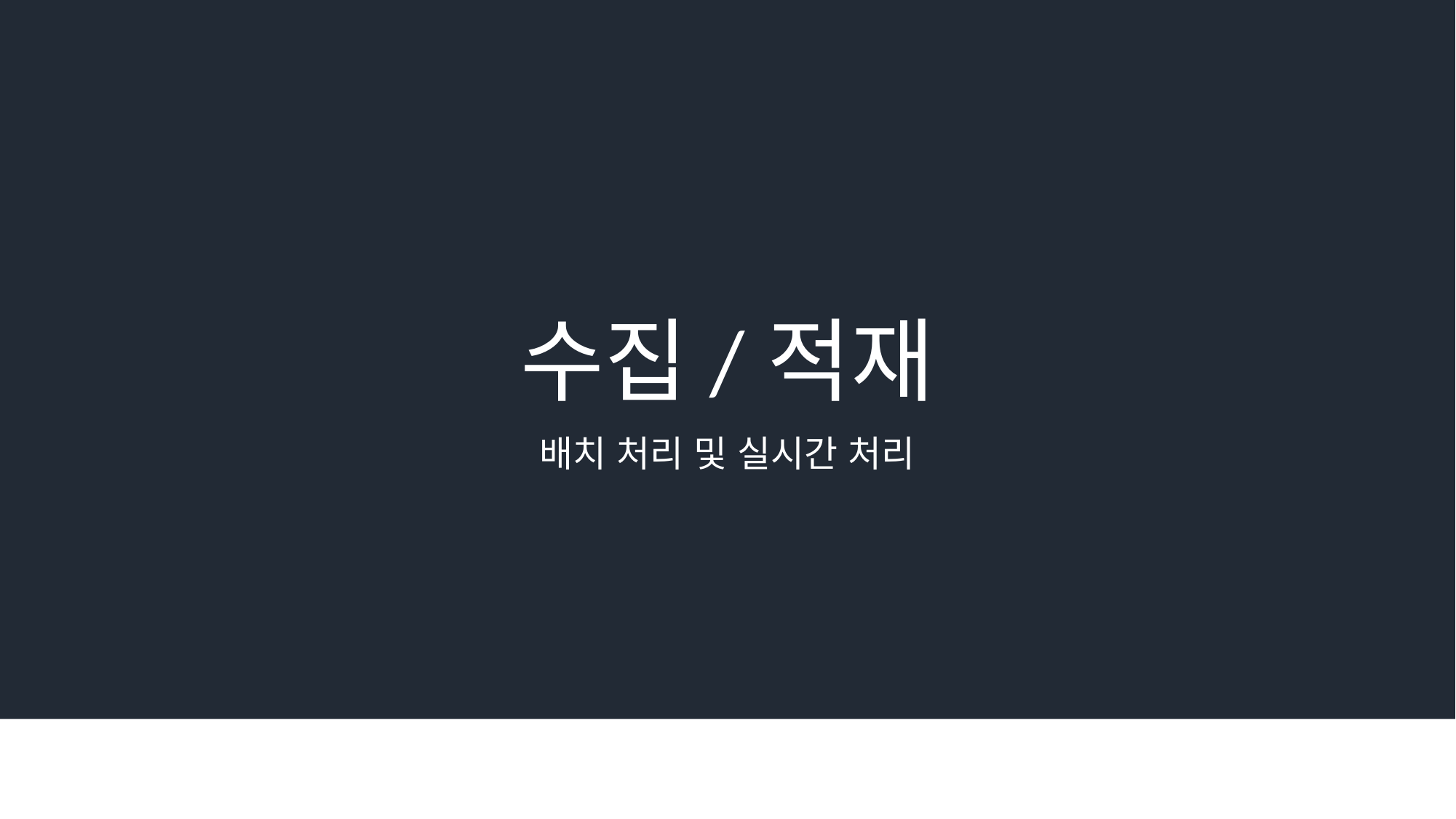

# 수집/적재
배치 처리 및 실시간 처리